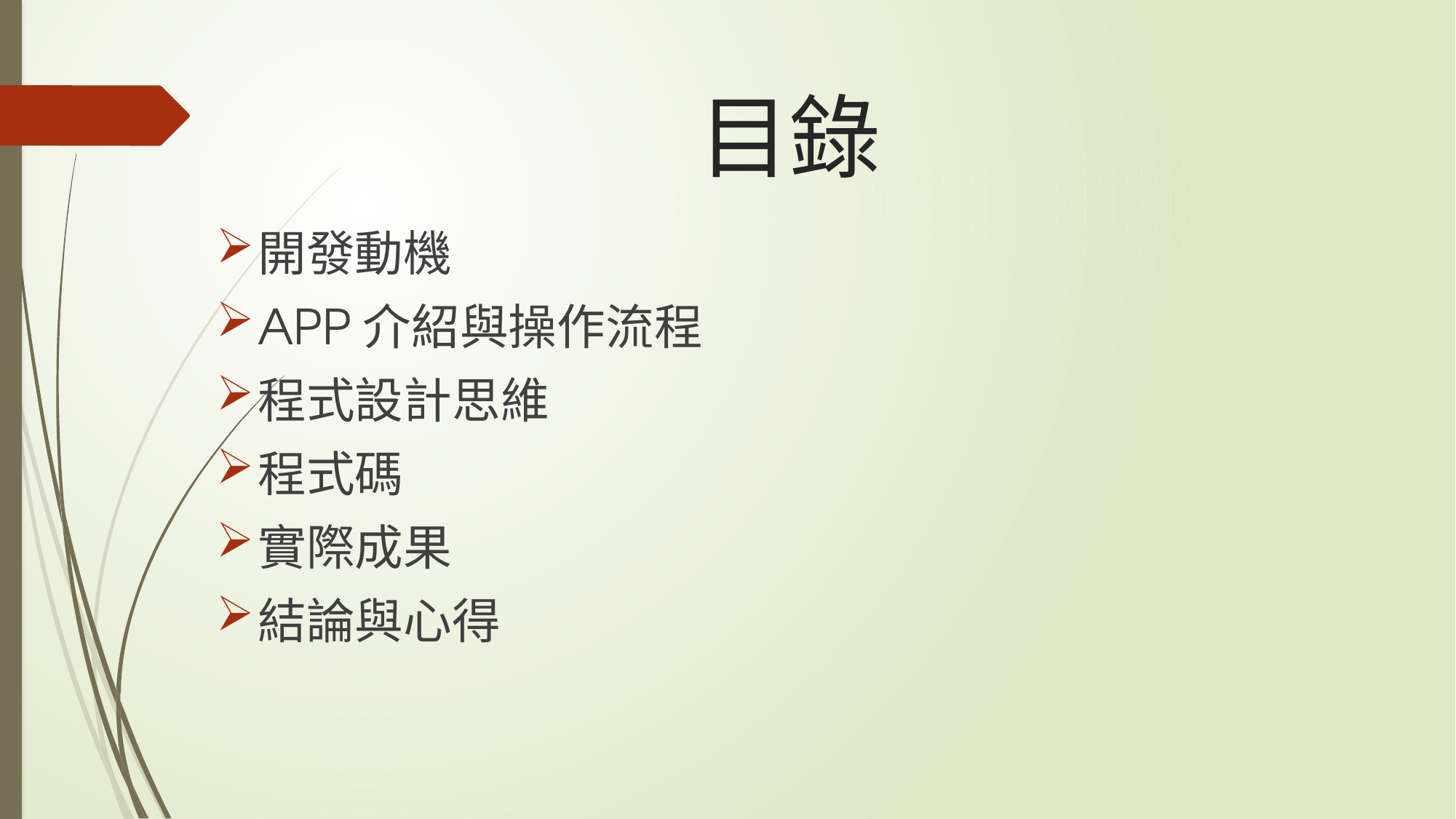

# 目錄
開發動機
APP介紹與操作流程
程式設計思維
程式碼
實際成果
結論與心得